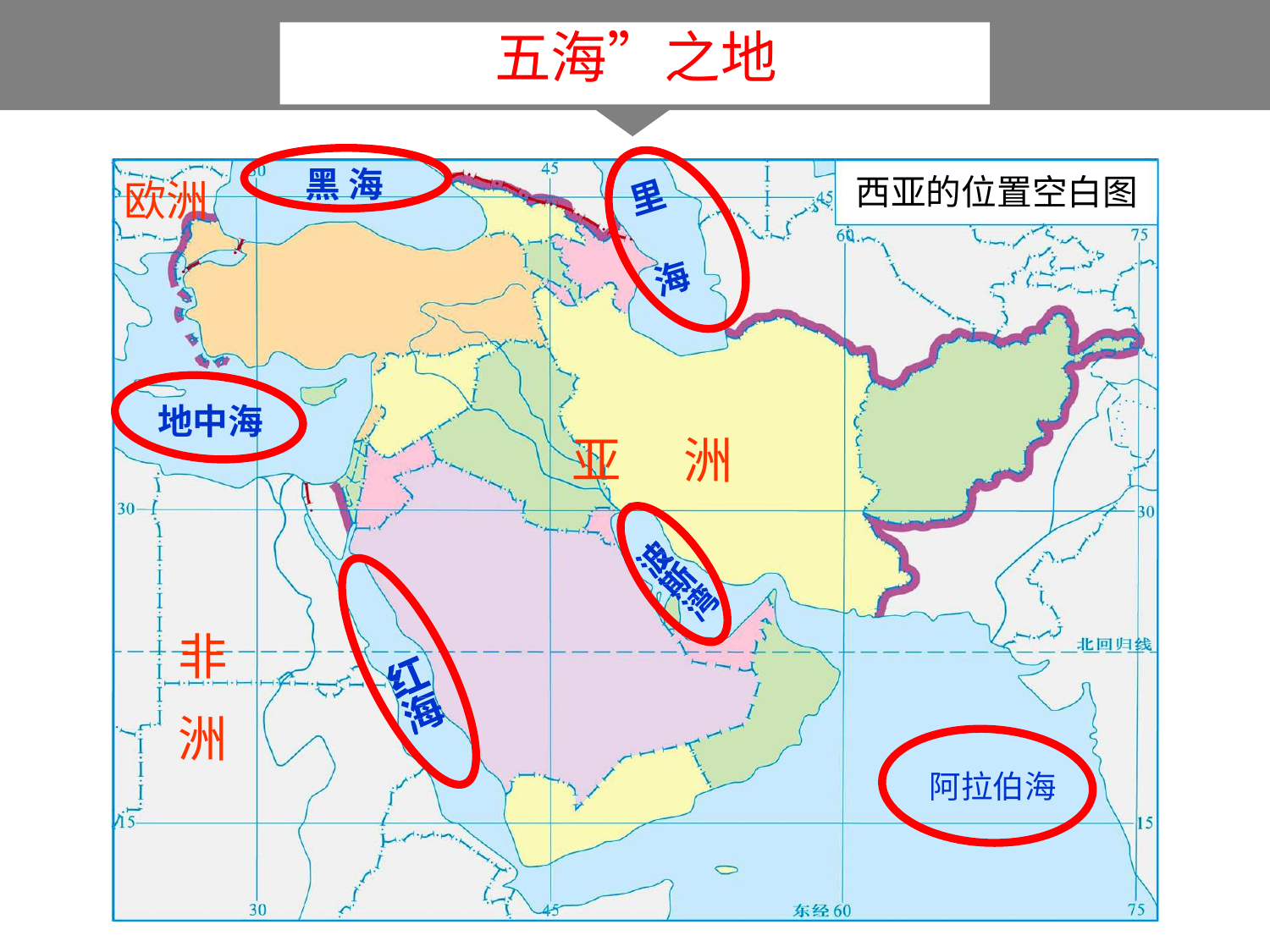

五海”之地

黑 海
西亚的位置空白图
里

海
欧洲

地中海
亚	洲

非
洲

阿拉伯海